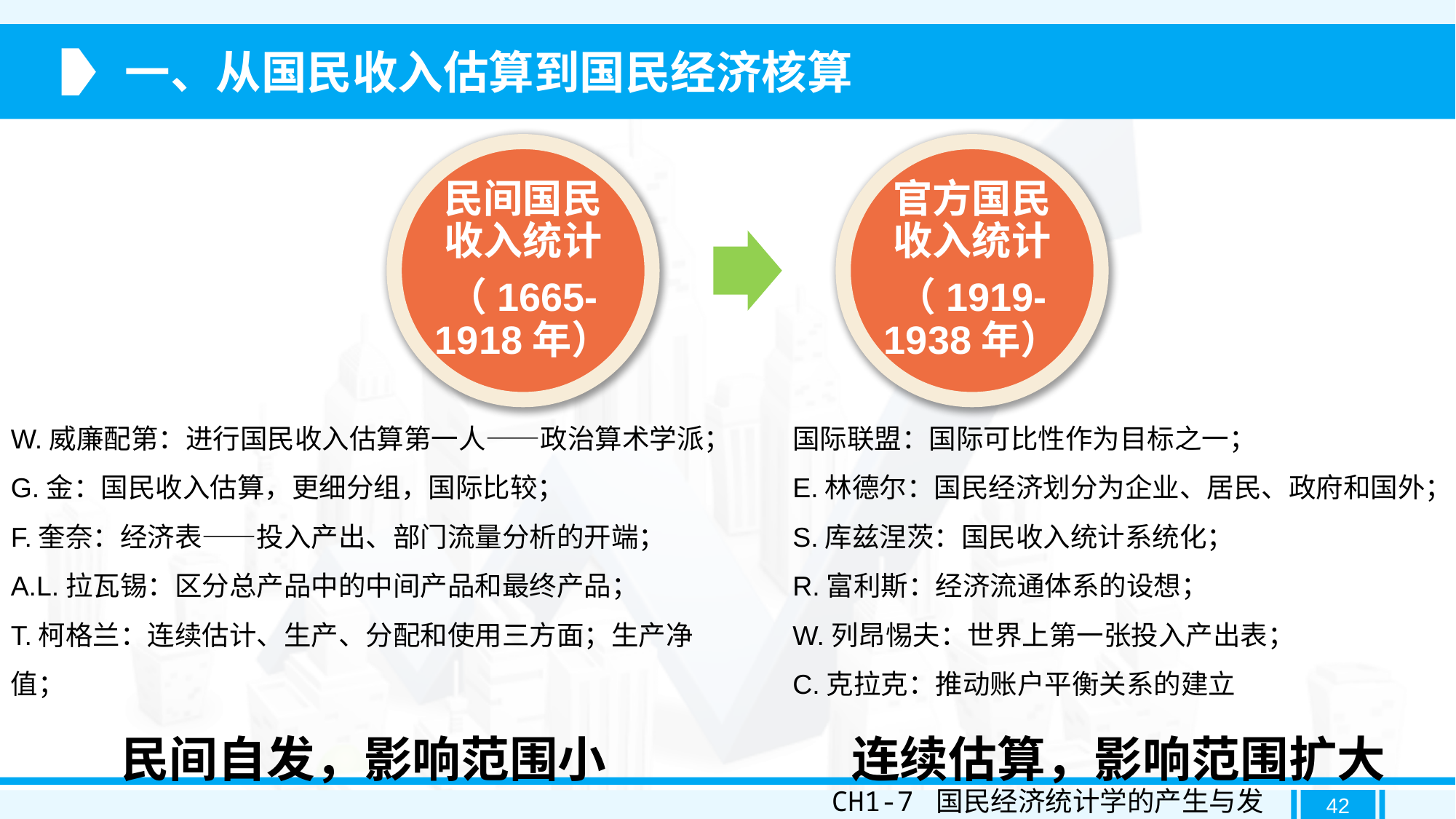

一、从国民收入估算到国民经济核算

民间国民收入统计
（1665-1918年）
官方国民收入统计
（1919-1938年）

W.威廉配第：进行国民收入估算第一人——政治算术学派；
G.金：国民收入估算，更细分组，国际比较；
F.奎奈：经济表——投入产出、部门流量分析的开端；
A.L.拉瓦锡：区分总产品中的中间产品和最终产品；
T.柯格兰：连续估计、生产、分配和使用三方面；生产净值；
民间自发，影响范围小
国际联盟：国际可比性作为目标之一；
E.林德尔：国民经济划分为企业、居民、政府和国外；
S.库兹涅茨：国民收入统计系统化；
R.富利斯：经济流通体系的设想；
W.列昂惕夫：世界上第一张投入产出表；
C.克拉克：推动账户平衡关系的建立
连续估算，影响范围扩大
CH1-7 国民经济统计学的产生与发展
42